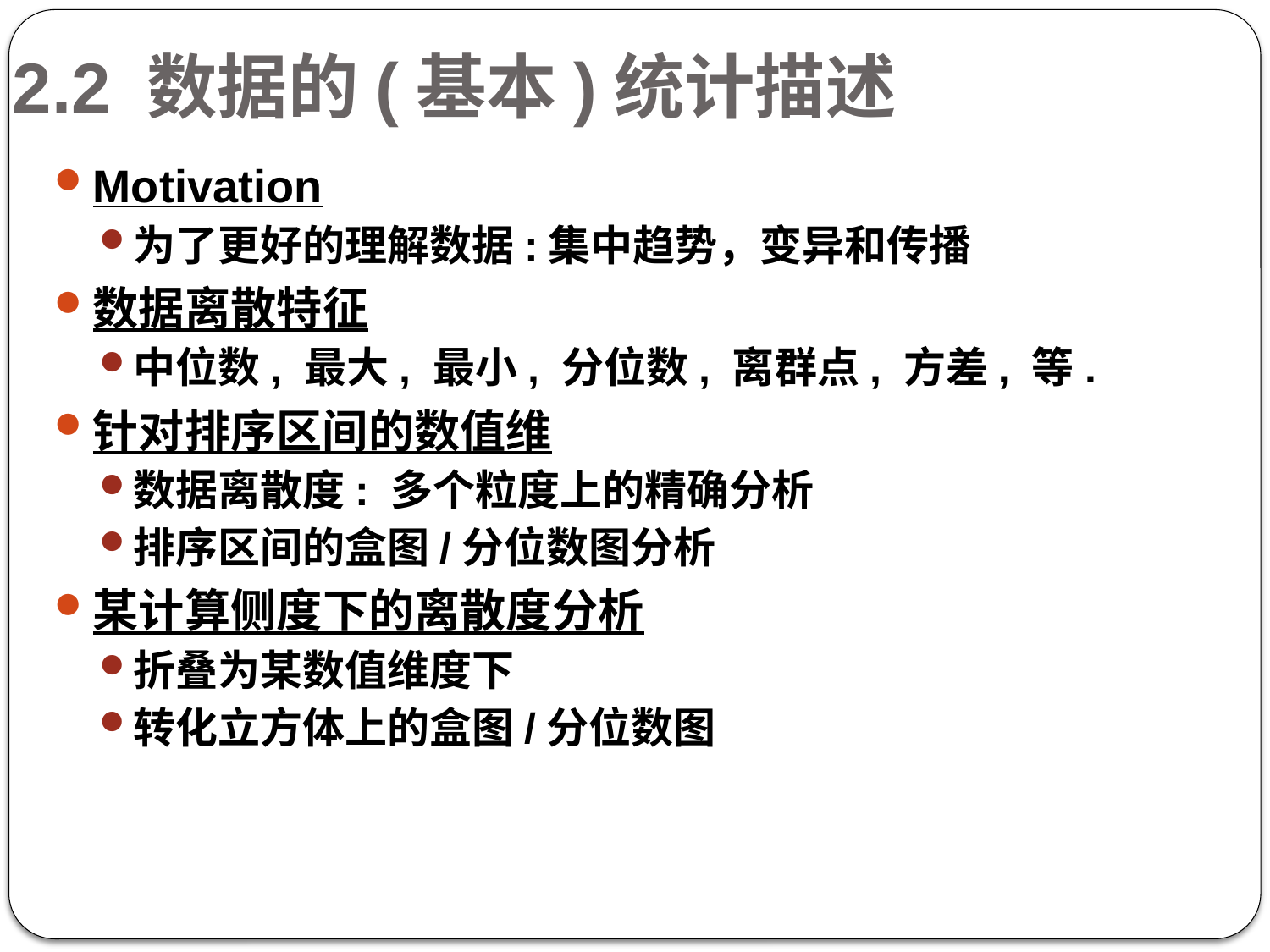

# 2.2 数据的(基本)统计描述
Motivation
为了更好的理解数据:集中趋势，变异和传播
数据离散特征
中位数, 最大, 最小, 分位数, 离群点, 方差, 等.
针对排序区间的数值维
数据离散度: 多个粒度上的精确分析
排序区间的盒图/分位数图分析
某计算侧度下的离散度分析
折叠为某数值维度下
转化立方体上的盒图/分位数图
24